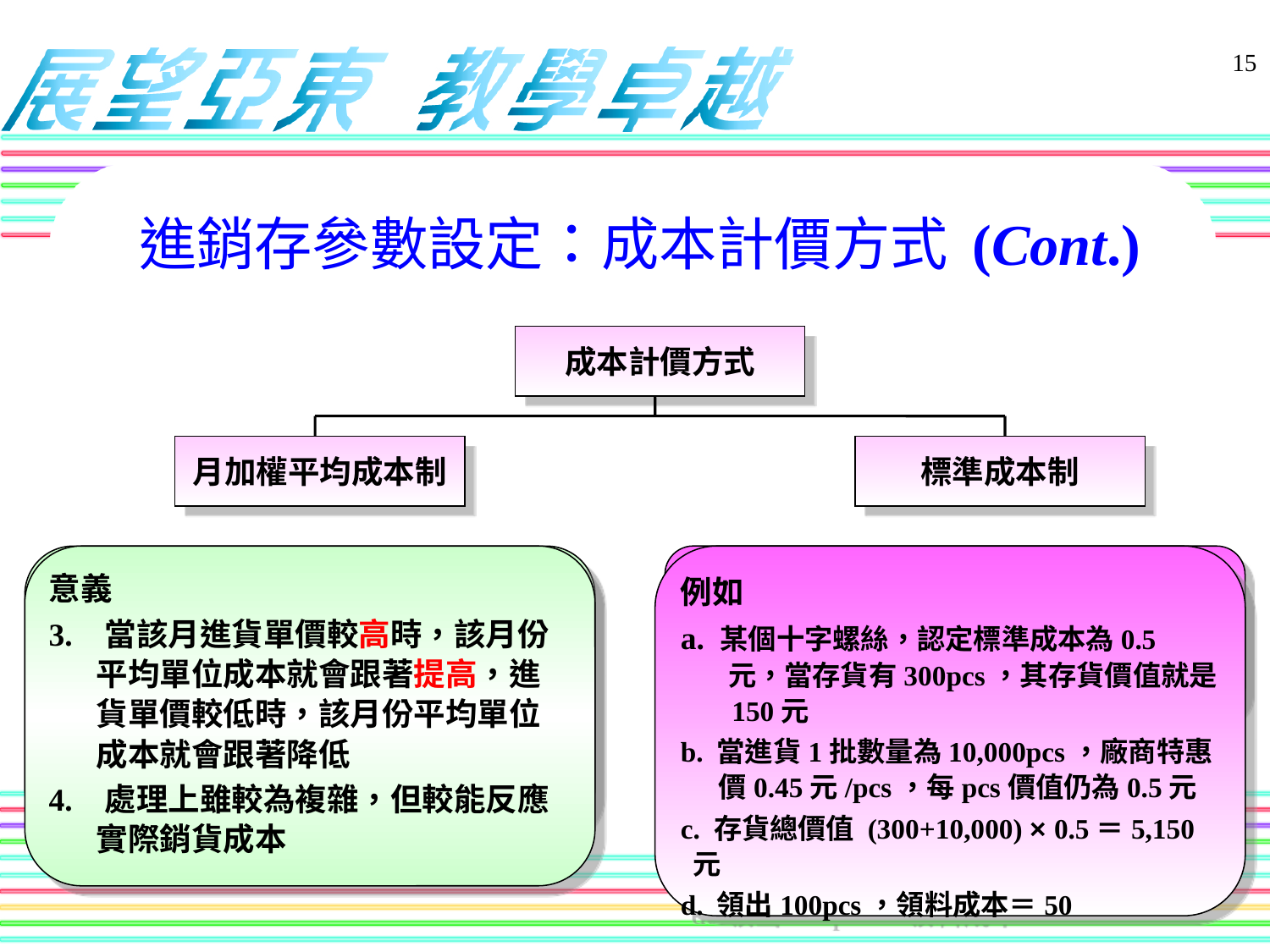

15
進銷存參數設定：成本計價方式 (Cont.)
成本計價方式

月加權平均成本制
標準成本制
意義
3.   當該月進貨單價較高時，該月份平均單位成本就會跟著提高，進貨單價較低時，該月份平均單位成本就會跟著降低
4.   處理上雖較為複雜，但較能反應實際銷貨成本
意義
所有商品的出庫成本是以該月份的「平均單位成本×出庫數量」計算
計算公式：請參考P3-3

例如
a. 某個十字螺絲，認定標準成本為0.5
    元，當存貨有300pcs，其存貨價值就是
     150元
b. 當進貨1批數量為10,000pcs，廠商特惠
    價0.45元/pcs，每pcs價值仍為0.5元
c. 存貨總價值 (300+10,000) × 0.5＝5,150元
d. 領出100pcs，領料成本＝50
意義
所有存貨價值都以 “一定” 的金額來認定，無關進貨的高低